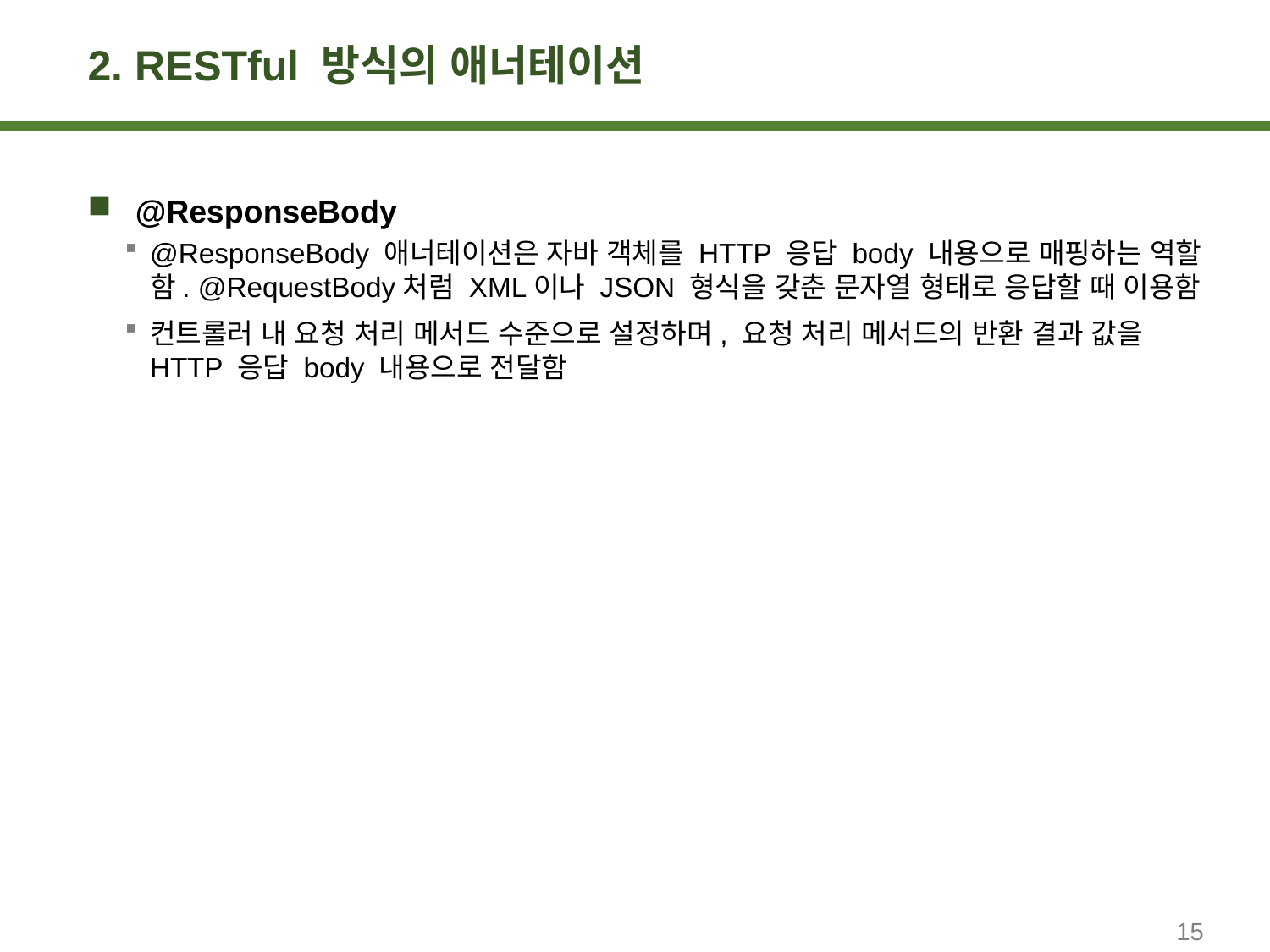

# 2. RESTful 방식의 애너테이션
@ResponseBody
@ResponseBody 애너테이션은 자바 객체를 HTTP 응답 body 내용으로 매핑하는 역할 함. @RequestBody처럼 XML이나 JSON 형식을 갖춘 문자열 형태로 응답할 때 이용함
컨트롤러 내 요청 처리 메서드 수준으로 설정하며, 요청 처리 메서드의 반환 결과 값을 HTTP 응답 body 내용으로 전달함